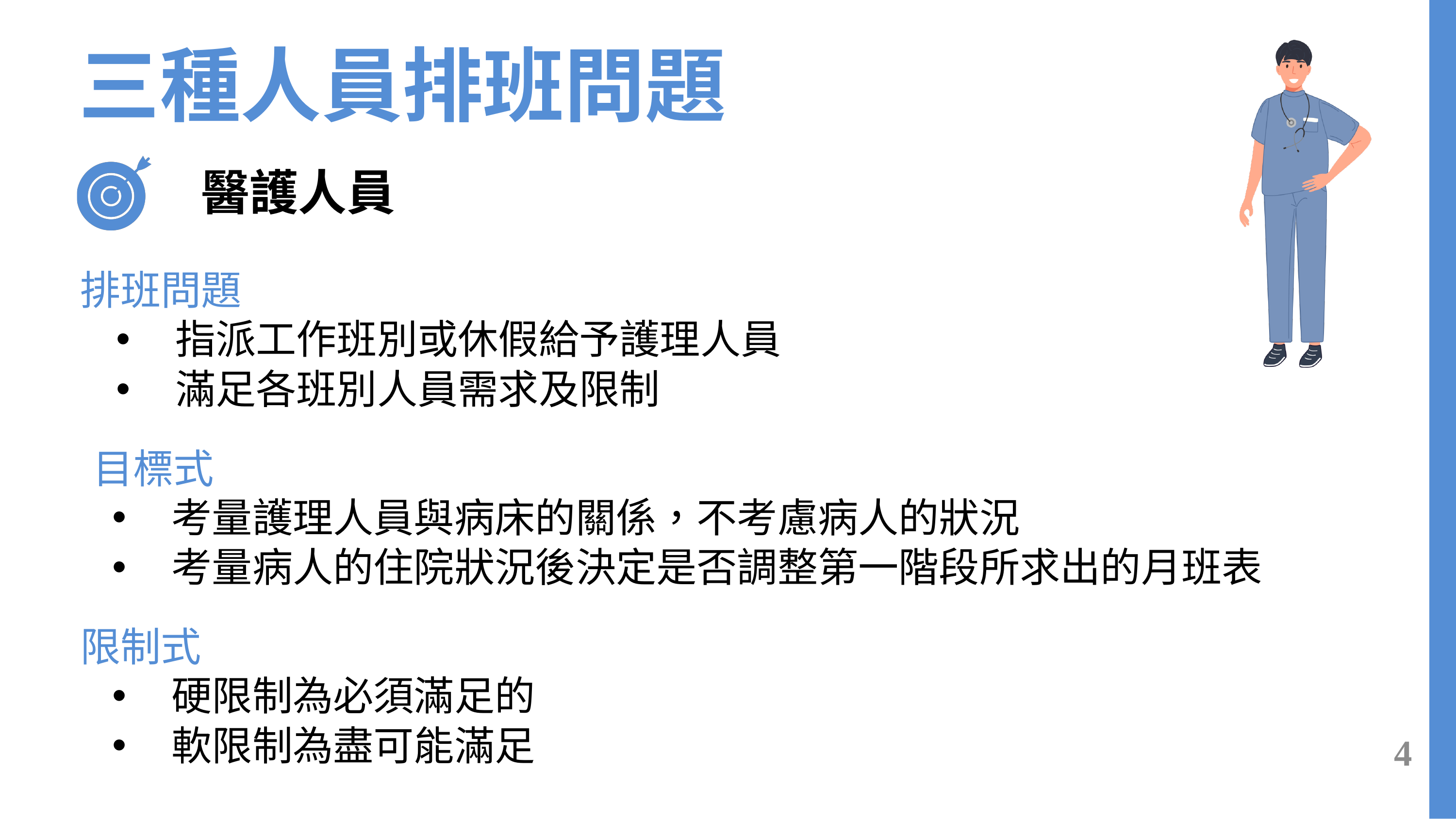

三種人員排班問題

醫護人員
排班問題
指派工作班別或休假給予護理人員
滿足各班別人員需求及限制
目標式
考量護理人員與病床的關係，不考慮病人的狀況
考量病人的住院狀況後決定是否調整第一階段所求出的月班表
限制式
硬限制為必須滿足的
軟限制為盡可能滿足
4